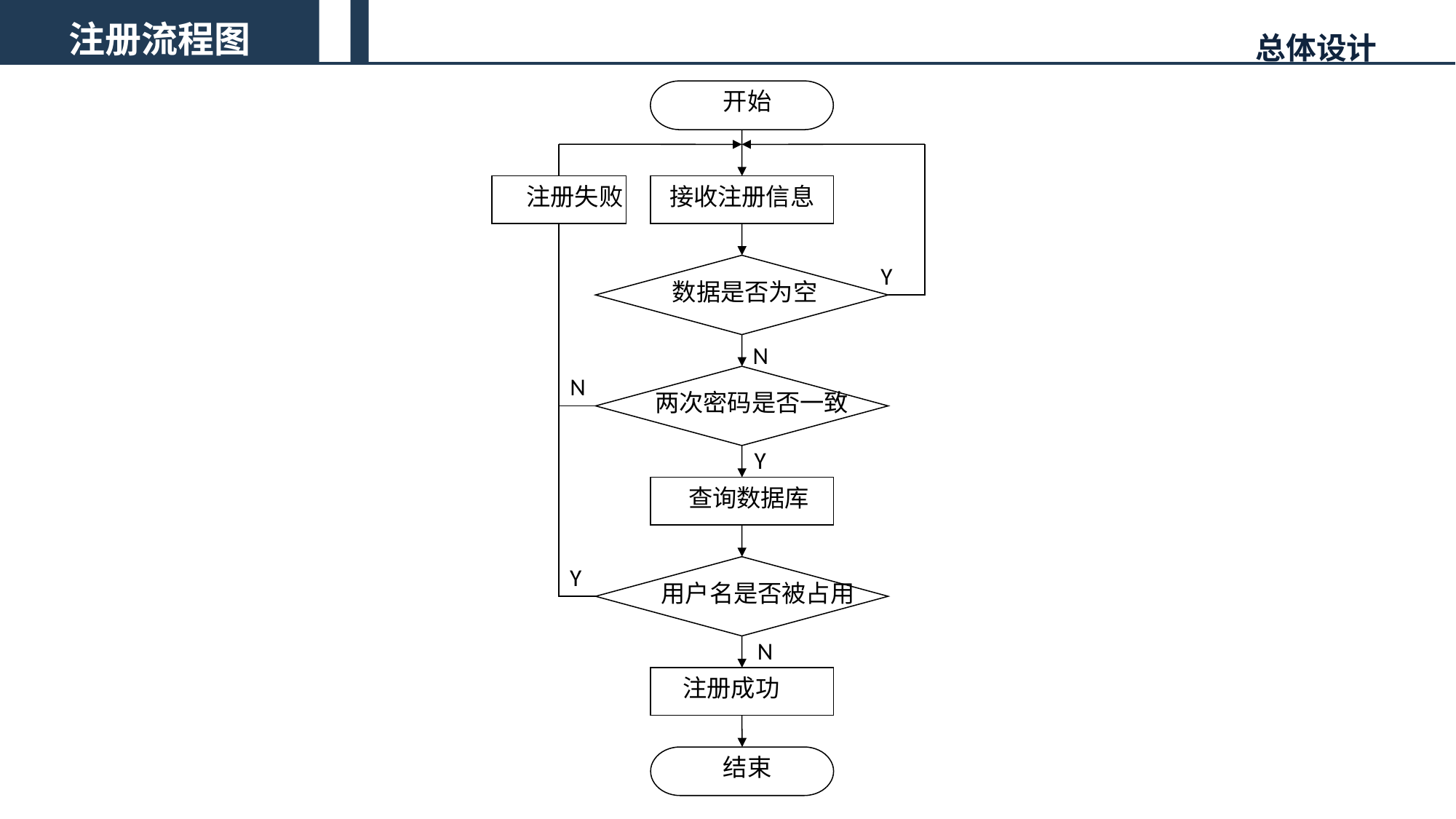

注册流程图
总体设计

 开始

注册失败

接收注册信息

Y
数据是否为空
N

N

两次密码是否一致
Y

查询数据库

Y

用户名是否被占用
N

注册成功

 结束